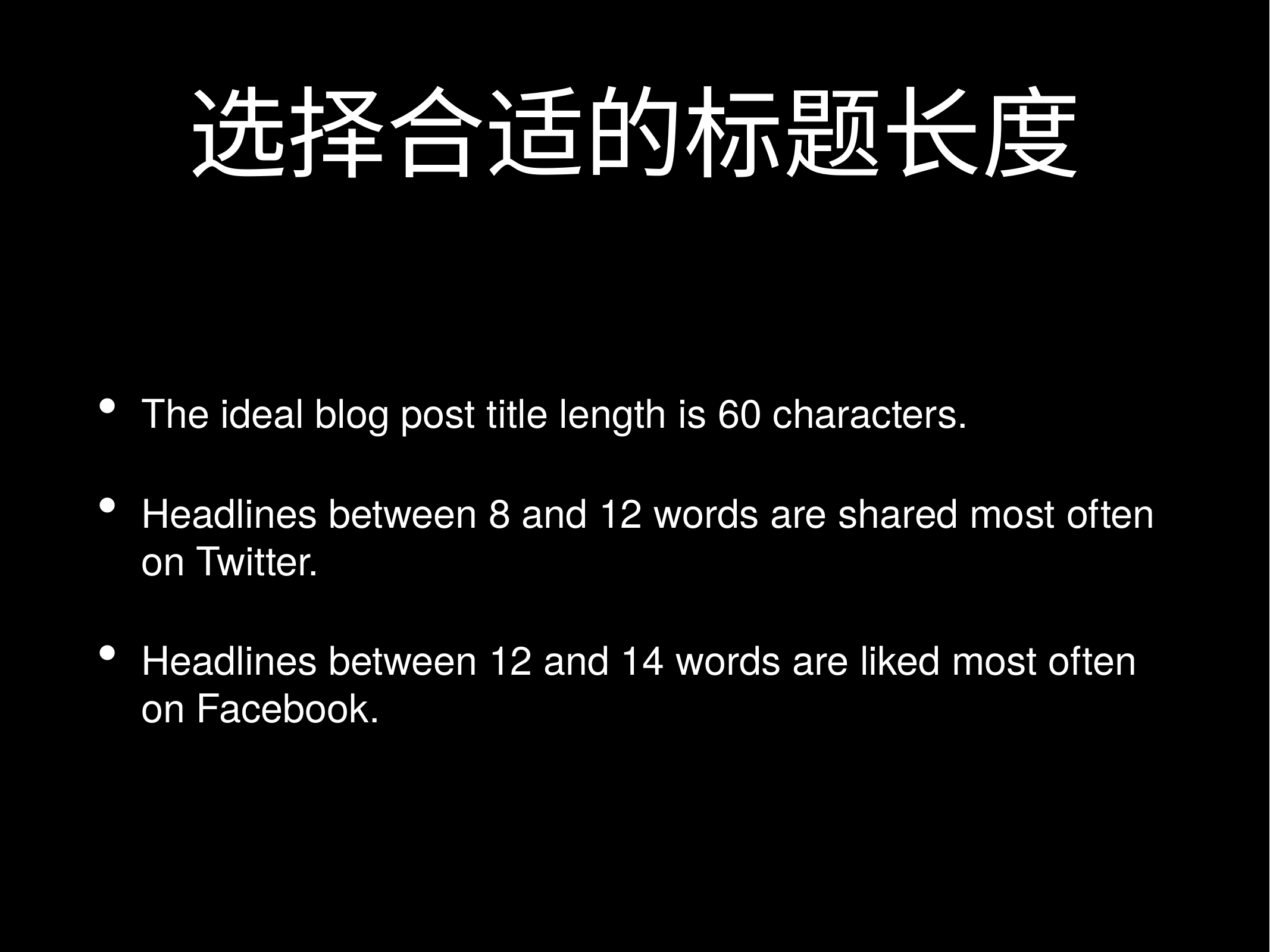

# 选择合适的标题长度
The ideal blog post title length is 60 characters.
Headlines between 8 and 12 words are shared most often on Twitter.
Headlines between 12 and 14 words are liked most often on Facebook.